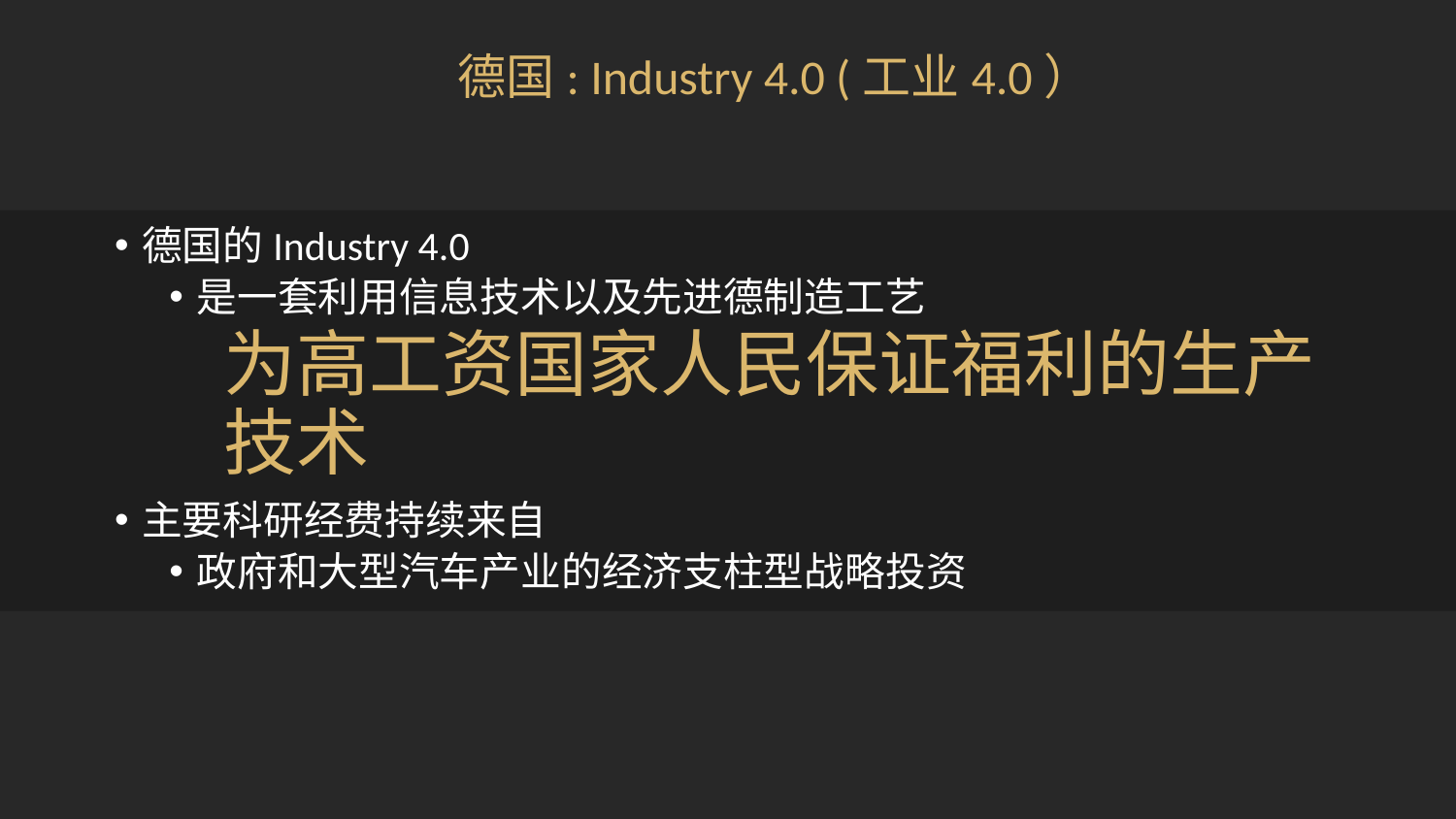

# 德国: Industry 4.0 (工业4.0）
德国的Industry 4.0
是一套利用信息技术以及先进德制造工艺
为高工资国家人民保证福利的生产技术
主要科研经费持续来自
政府和大型汽车产业的经济支柱型战略投资